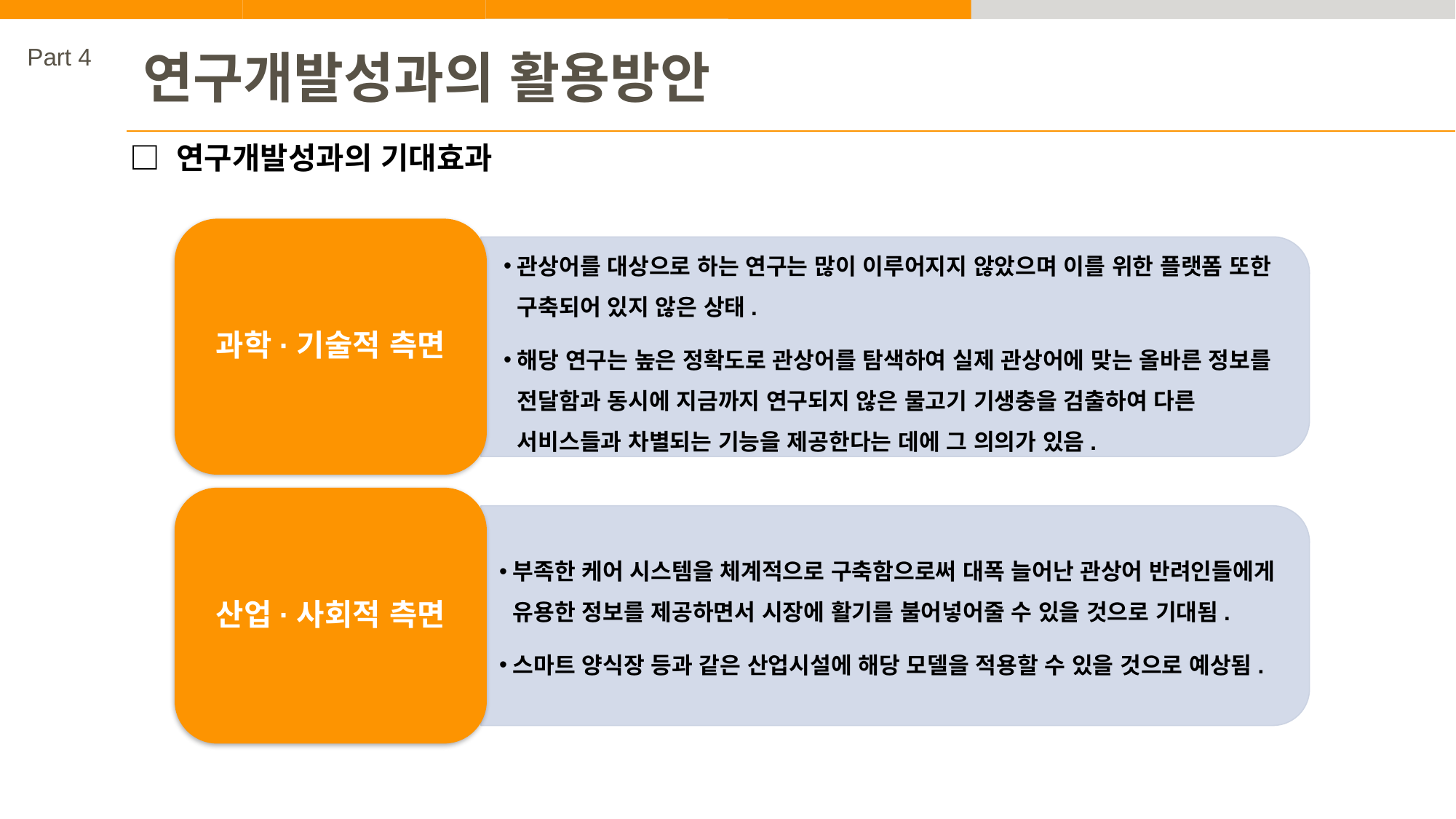

Part 4
연구개발성과의 활용방안
□ 연구개발성과의 기대효과

과학·기술적 측면

관상어를 대상으로 하는 연구는 많이 이루어지지 않았으며 이를 위한 플랫폼 또한 구축되어 있지 않은 상태.

해당 연구는 높은 정확도로 관상어를 탐색하여 실제 관상어에 맞는 올바른 정보를 전달함과 동시에 지금까지 연구되지 않은 물고기 기생충을 검출하여 다른 서비스들과 차별되는 기능을 제공한다는 데에 그 의의가 있음.

산업·사회적 측면

부족한 케어 시스템을 체계적으로 구축함으로써 대폭 늘어난 관상어 반려인들에게 유용한 정보를 제공하면서 시장에 활기를 불어넣어줄 수 있을 것으로 기대됨.

스마트 양식장 등과 같은 산업시설에 해당 모델을 적용할 수 있을 것으로 예상됨.